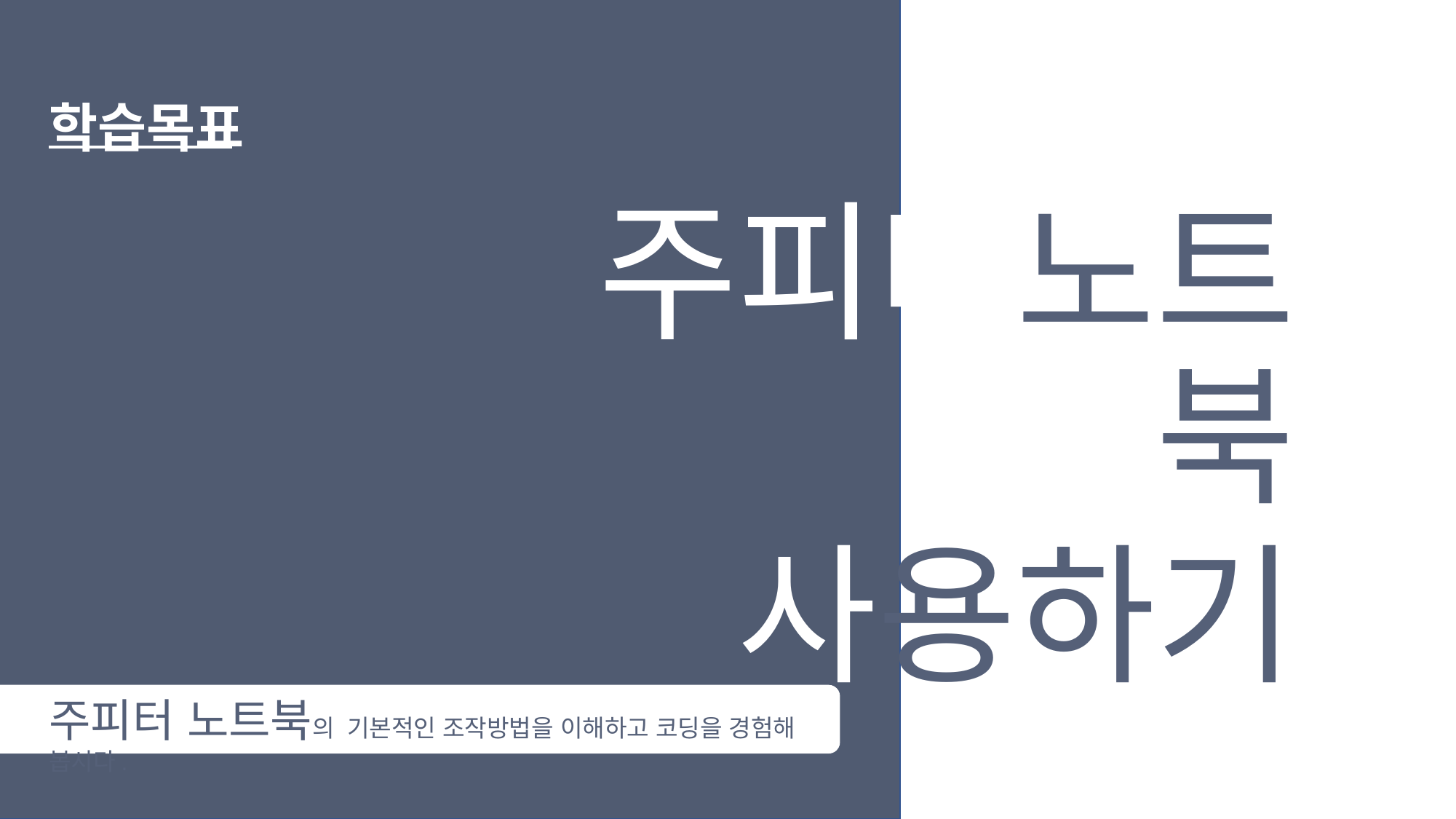

학습목표
주피터노트북
사용하기

주피터 노트북의 기본적인 조작방법을 이해하고 코딩을 경험해 봅시다.